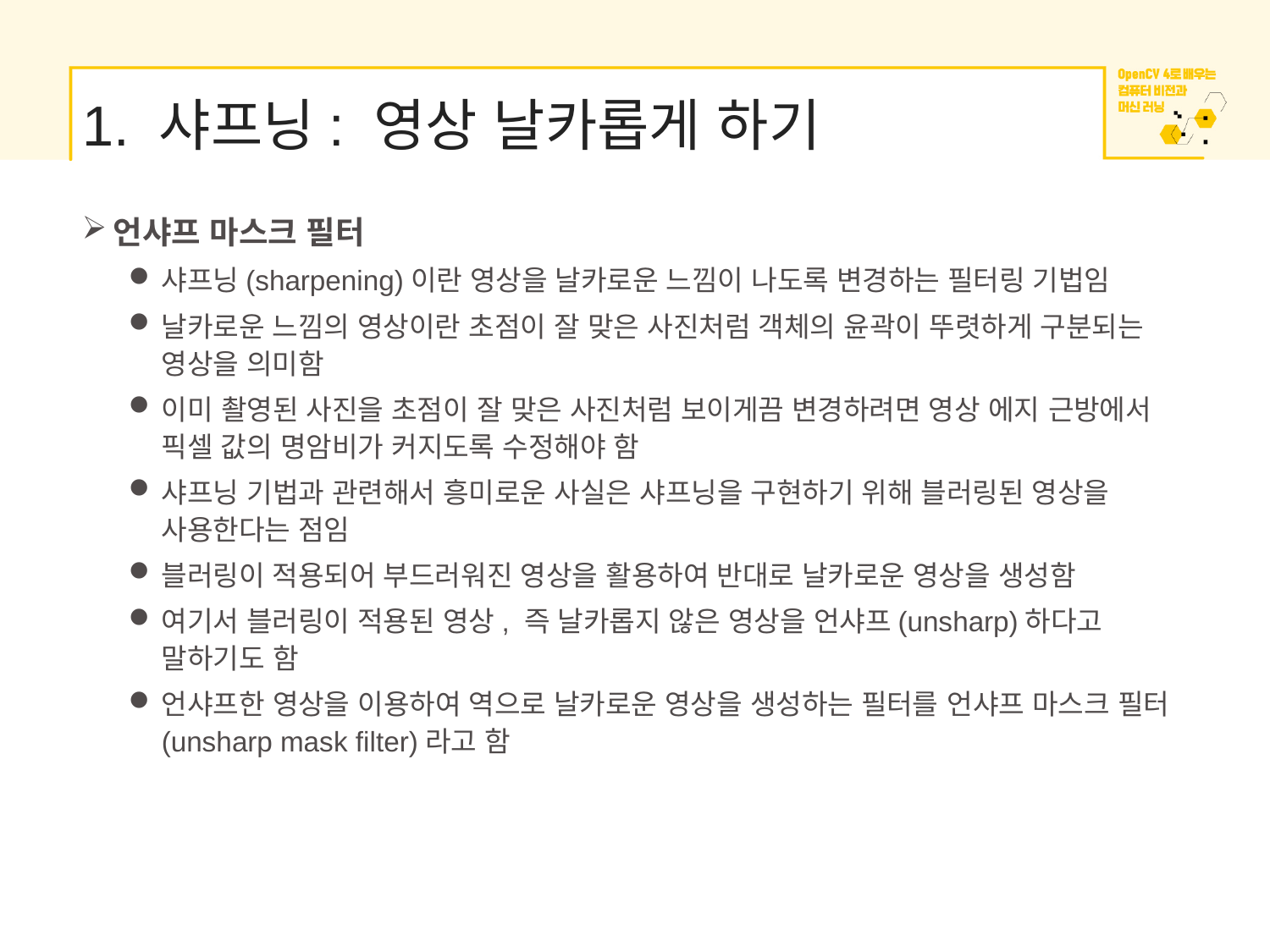

# 1. 샤프닝: 영상 날카롭게 하기
언샤프 마스크 필터
샤프닝(sharpening)이란 영상을 날카로운 느낌이 나도록 변경하는 필터링 기법임
날카로운 느낌의 영상이란 초점이 잘 맞은 사진처럼 객체의 윤곽이 뚜렷하게 구분되는 영상을 의미함
이미 촬영된 사진을 초점이 잘 맞은 사진처럼 보이게끔 변경하려면 영상 에지 근방에서 픽셀 값의 명암비가 커지도록 수정해야 함
샤프닝 기법과 관련해서 흥미로운 사실은 샤프닝을 구현하기 위해 블러링된 영상을 사용한다는 점임
블러링이 적용되어 부드러워진 영상을 활용하여 반대로 날카로운 영상을 생성함
여기서 블러링이 적용된 영상, 즉 날카롭지 않은 영상을 언샤프(unsharp)하다고 말하기도 함
언샤프한 영상을 이용하여 역으로 날카로운 영상을 생성하는 필터를 언샤프 마스크 필터(unsharp mask filter)라고 함